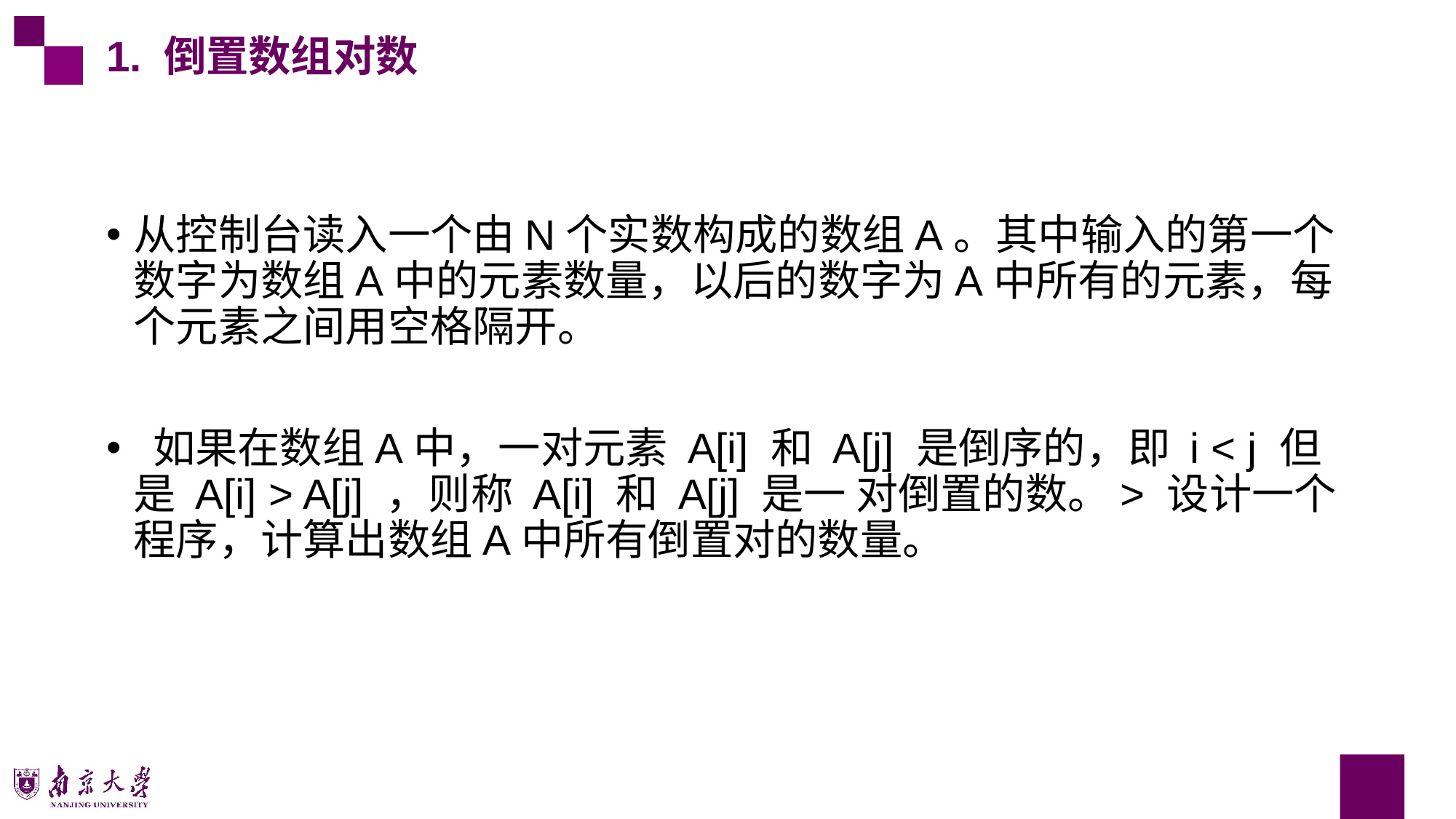

1. 倒置数组对数

从控制台读入一个由N个实数构成的数组A。其中输入的第一个数字为数组A中的元素数量，以后的数字为A中所有的元素，每个元素之间用空格隔开。

 如果在数组A中，一对元素 A[i] 和 A[j] 是倒序的，即 i < j 但是 A[i] > A[j] ，则称 A[i] 和 A[j] 是一 对倒置的数。> 设计一个程序，计算出数组A中所有倒置对的数量。
17